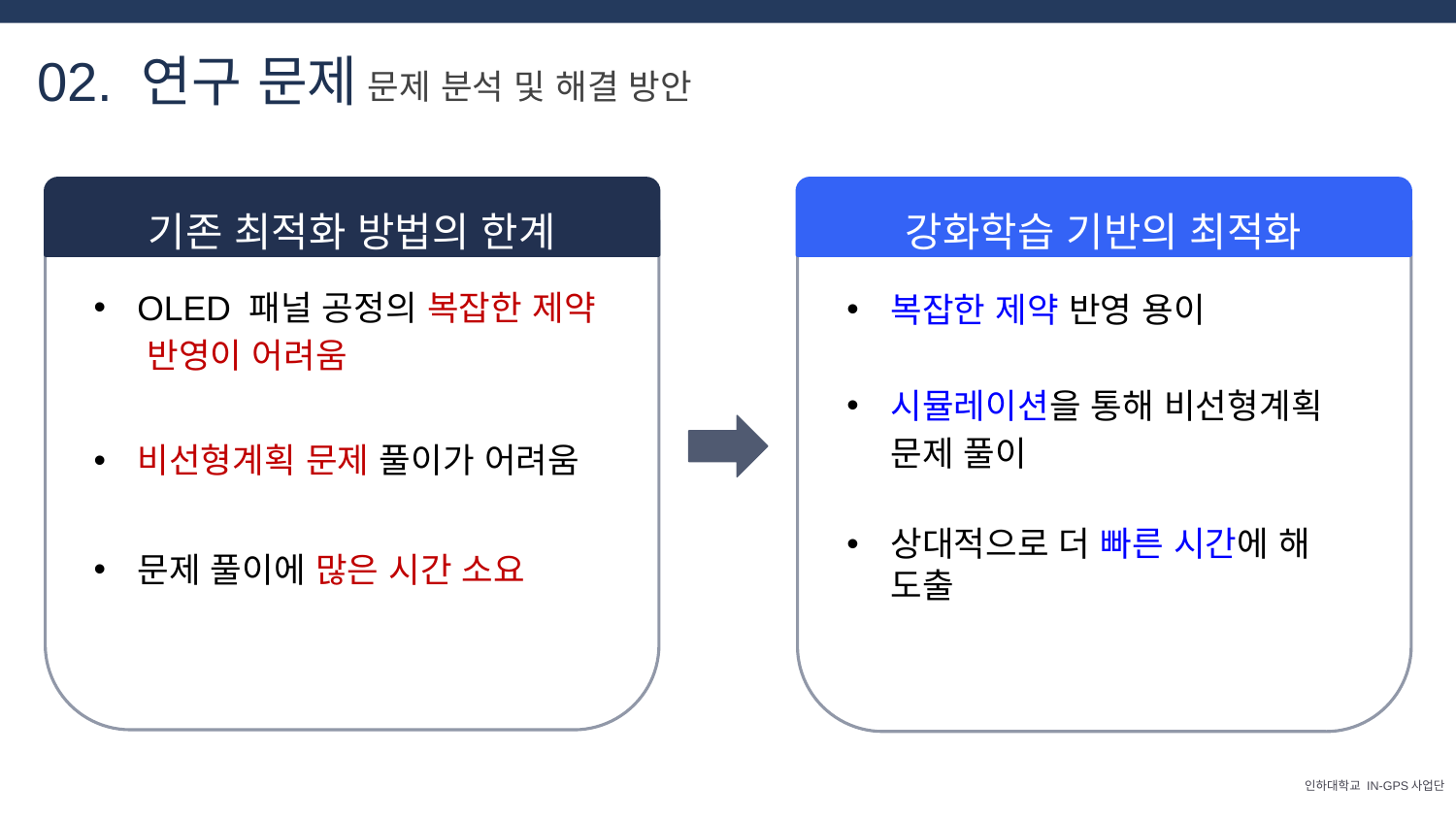

02. 연구 문제
문제 분석 및 해결 방안
강화학습 기반의 최적화

복잡한 제약 반영 용이

시뮬레이션을 통해 비선형계획     문제 풀이

상대적으로 더 빠른 시간에 해 도출

기존 최적화 방법의 한계

OLED 패널 공정의 복잡한 제약    반영이 어려움

비선형계획 문제 풀이가 어려움

문제 풀이에 많은 시간 소요